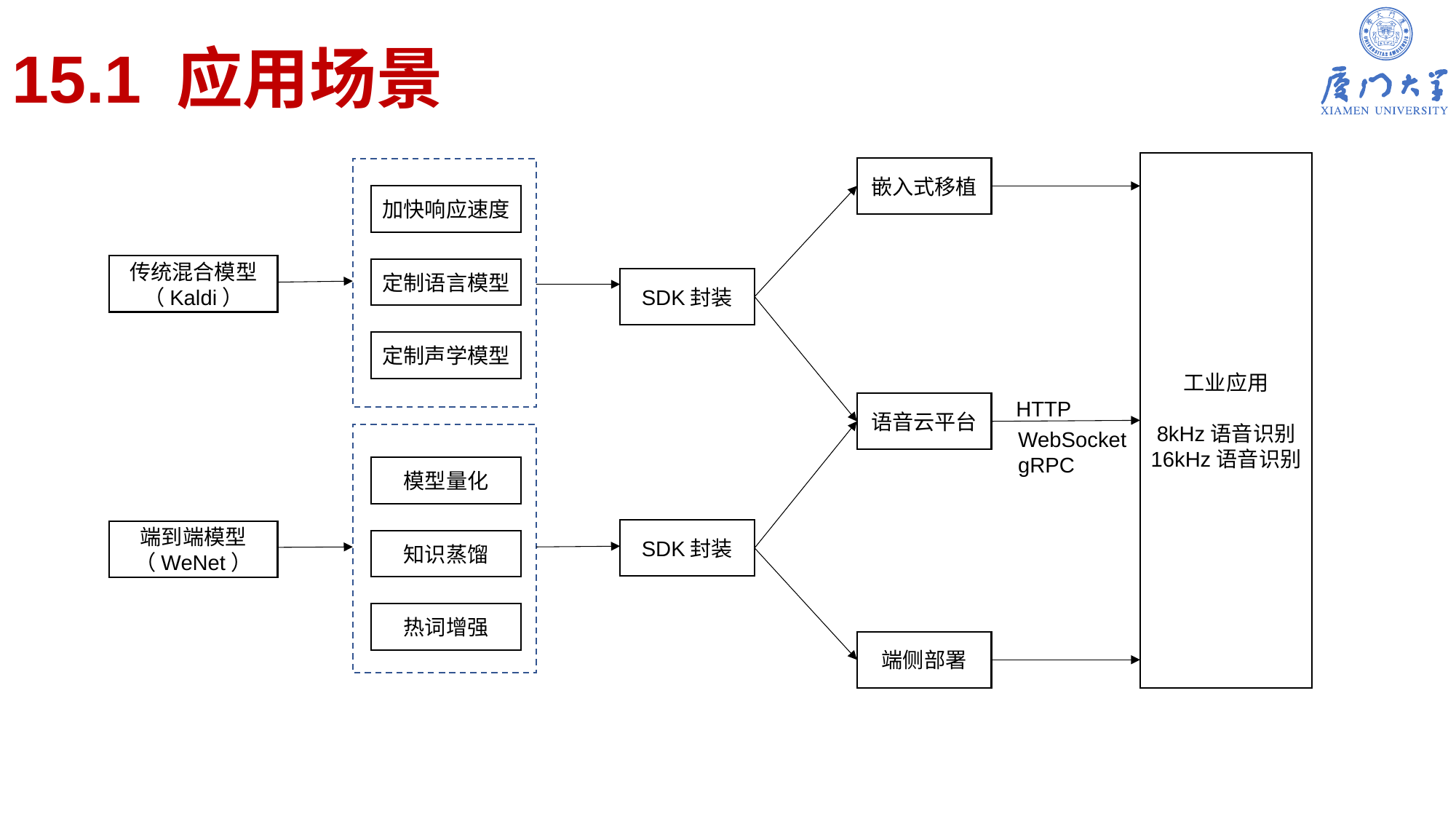

# 15.1 应用场景
工业应用

8kHz语音识别
16kHz语音识别
嵌入式移植

加快响应速度
传统混合模型
（Kaldi）
定制语言模型
SDK封装
定制声学模型
HTTP
语音云平台
WebSocket
gRPC

模型量化
SDK封装
端到端模型
（WeNet）
知识蒸馏
热词增强
端侧部署